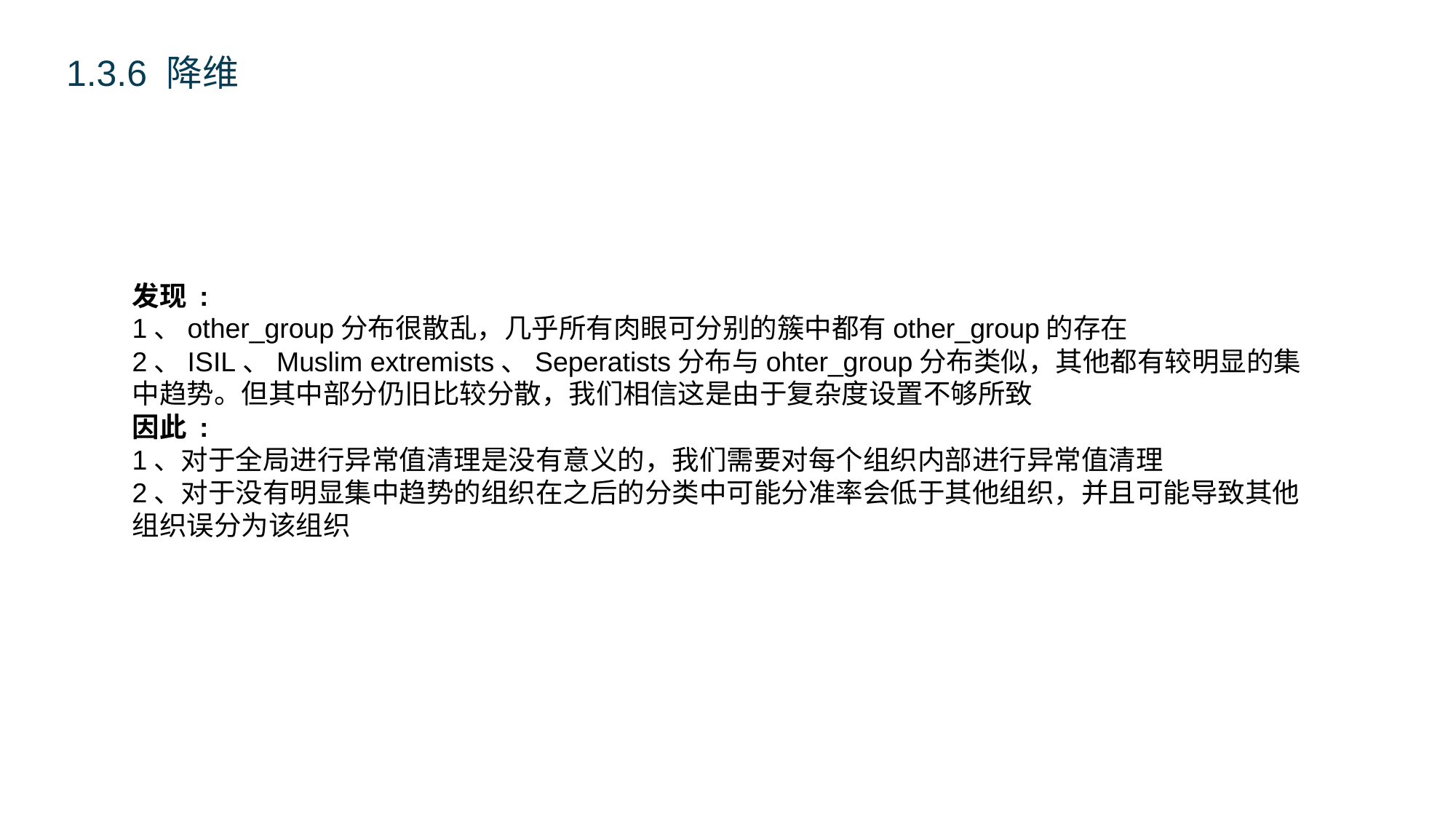

1.3.6 降维
发现 :
1、other_group分布很散乱，几乎所有肉眼可分别的簇中都有other_group的存在
2、ISIL、Muslim extremists、Seperatists分布与ohter_group分布类似，其他都有较明显的集中趋势。但其中部分仍旧比较分散，我们相信这是由于复杂度设置不够所致
因此 :
1、对于全局进行异常值清理是没有意义的，我们需要对每个组织内部进行异常值清理
2、对于没有明显集中趋势的组织在之后的分类中可能分准率会低于其他组织，并且可能导致其他组织误分为该组织